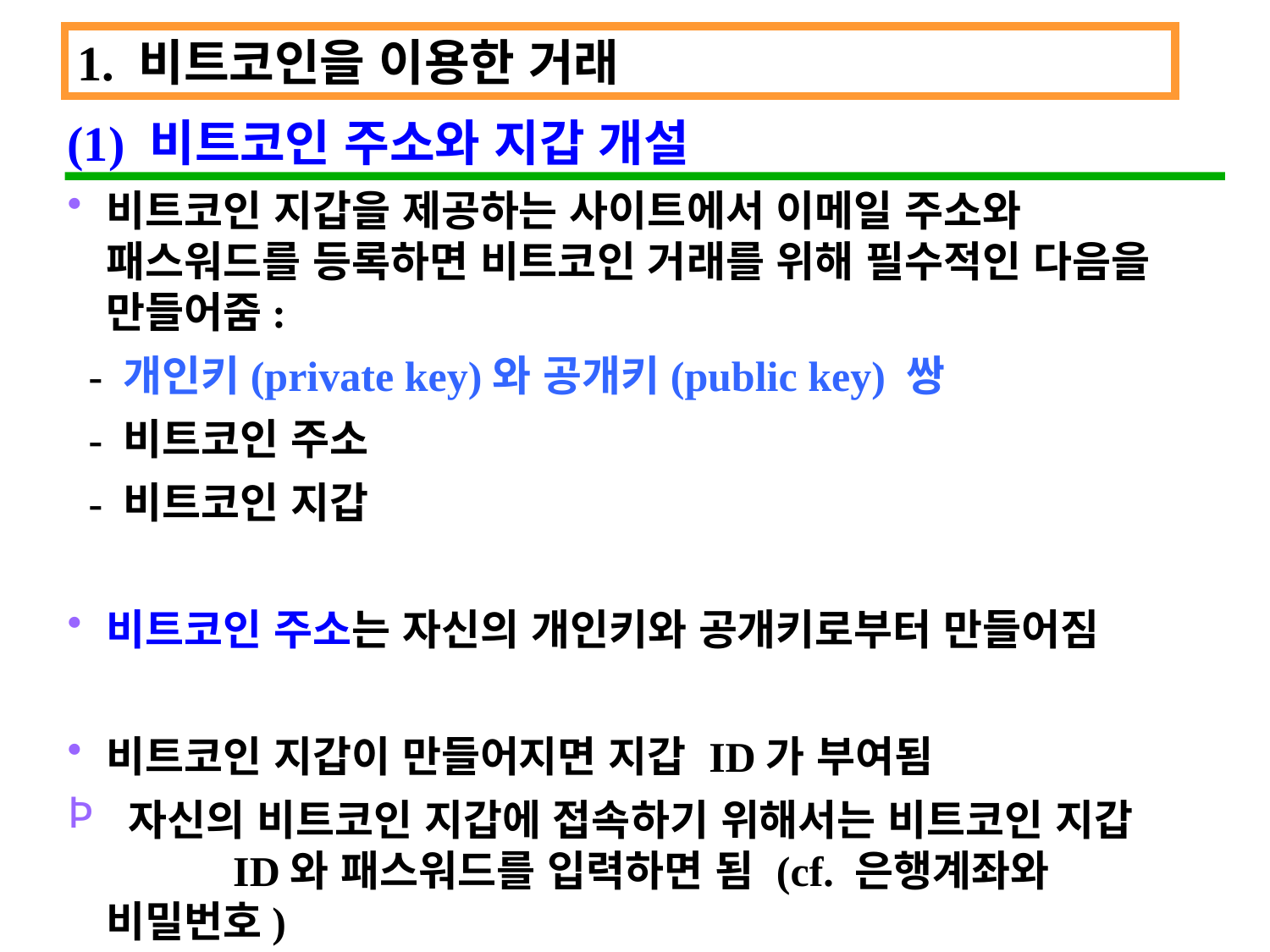

1. 비트코인을 이용한 거래
(1) 비트코인 주소와 지갑 개설
비트코인 지갑을 제공하는 사이트에서 이메일 주소와 패스워드를 등록하면 비트코인 거래를 위해 필수적인 다음을 만들어줌:
  - 개인키(private key)와 공개키(public key) 쌍
  - 비트코인 주소
  - 비트코인 지갑

비트코인 주소는 자신의 개인키와 공개키로부터 만들어짐

비트코인 지갑이 만들어지면 지갑 ID가 부여됨
 자신의 비트코인 지갑에 접속하기 위해서는 비트코인 지갑       	ID와 패스워드를 입력하면 됨 (cf. 은행계좌와 비밀번호)